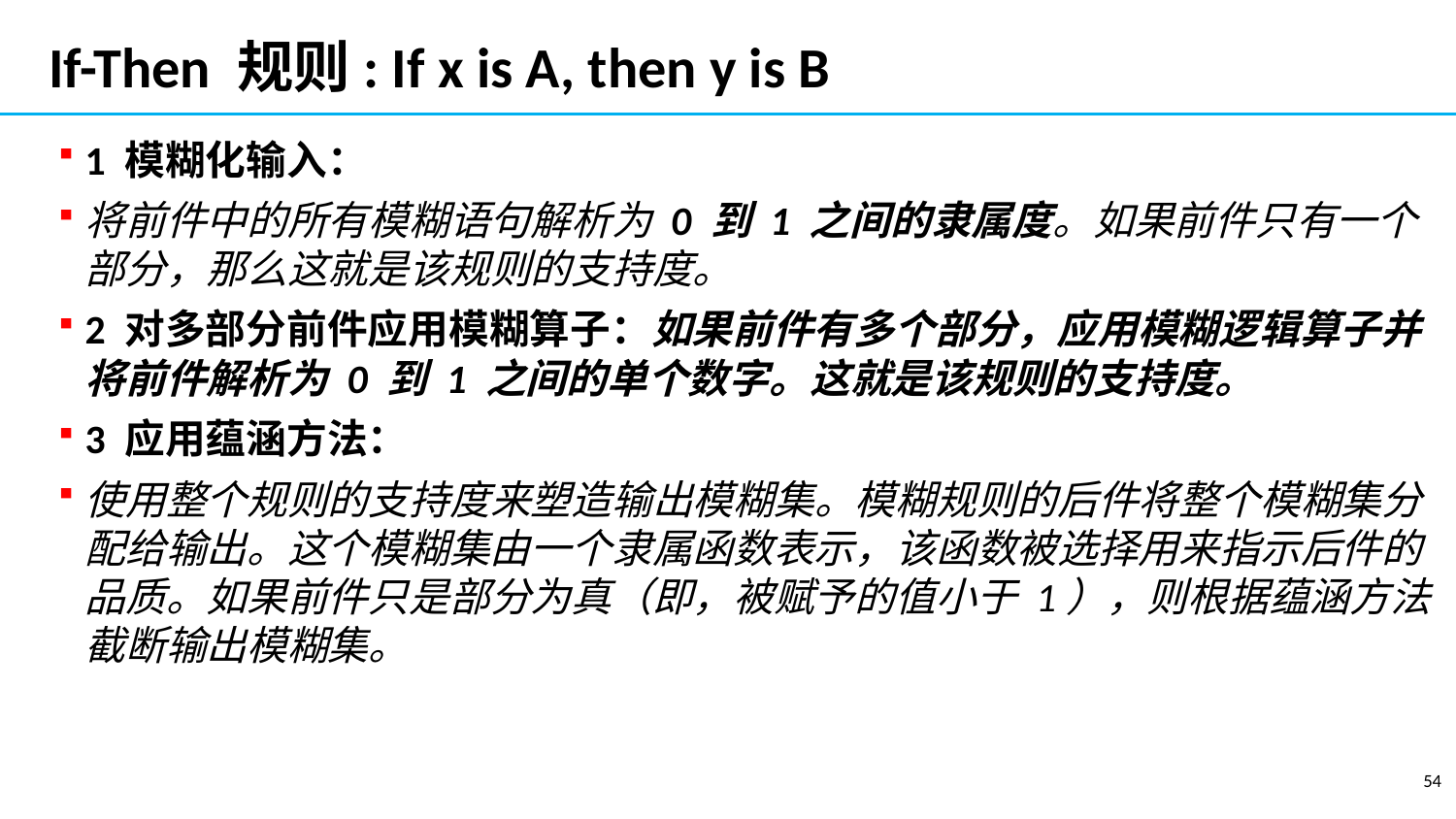

# If-Then 规则: If x is A, then y is B
1 模糊化输入：
将前件中的所有模糊语句解析为 0 到 1 之间的隶属度。如果前件只有一个部分，那么这就是该规则的支持度。
2 对多部分前件应用模糊算子：如果前件有多个部分，应用模糊逻辑算子并将前件解析为 0 到 1 之间的单个数字。这就是该规则的支持度。
3 应用蕴涵方法：
使用整个规则的支持度来塑造输出模糊集。模糊规则的后件将整个模糊集分配给输出。这个模糊集由一个隶属函数表示，该函数被选择用来指示后件的品质。如果前件只是部分为真（即，被赋予的值小于 1），则根据蕴涵方法截断输出模糊集。

54